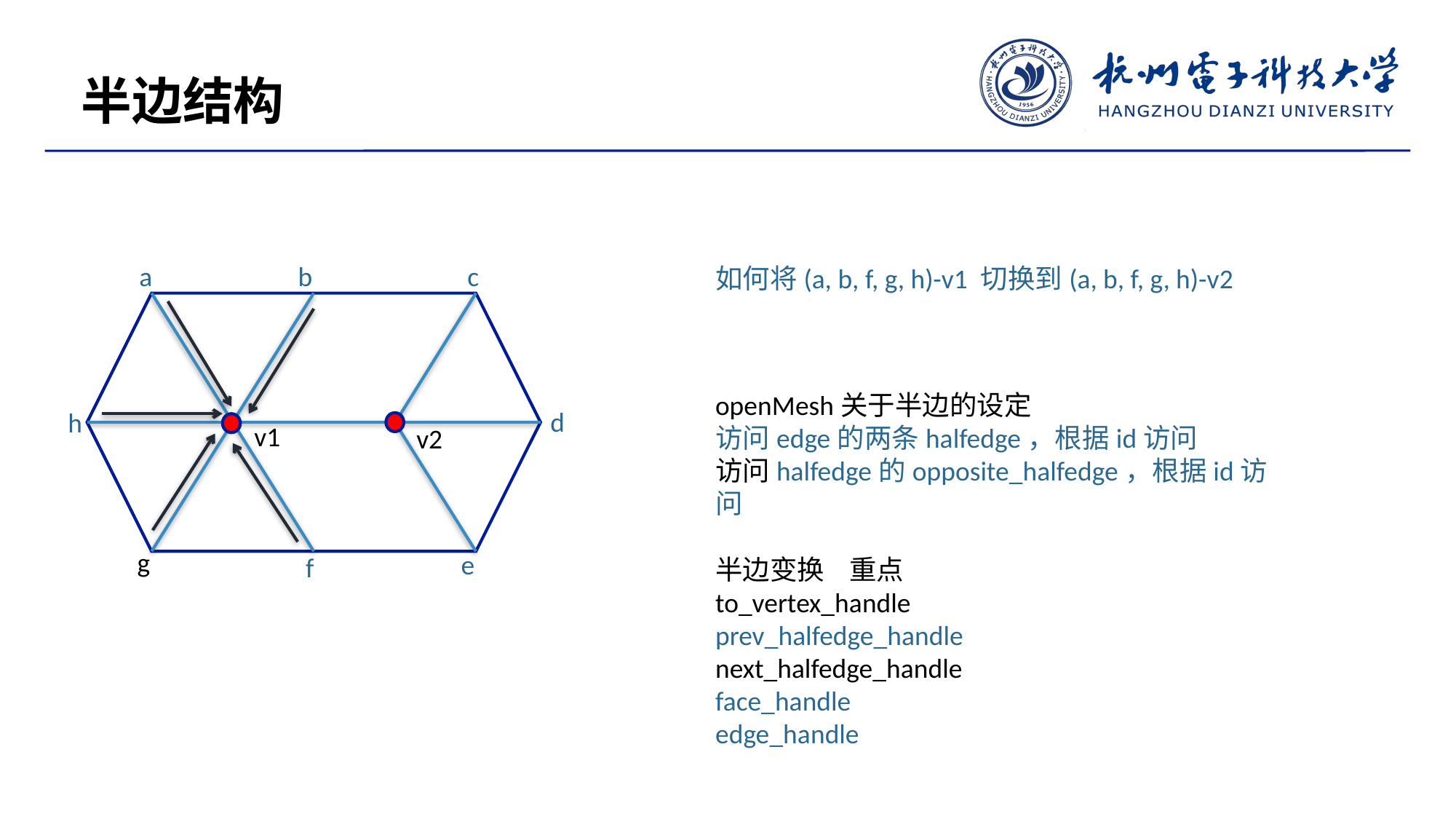

半边结构
a
b
c
如何将(a, b, f, g, h)-v1 切换到(a, b, f, g, h)-v2

openMesh关于半边的设定
访问edge的两条halfedge，根据id访问
访问halfedge的opposite_halfedge，根据id访问
d
h

v1
v2
g
e
f
半边变换    重点
to_vertex_handle
prev_halfedge_handle
next_halfedge_handle
face_handle
edge_handle